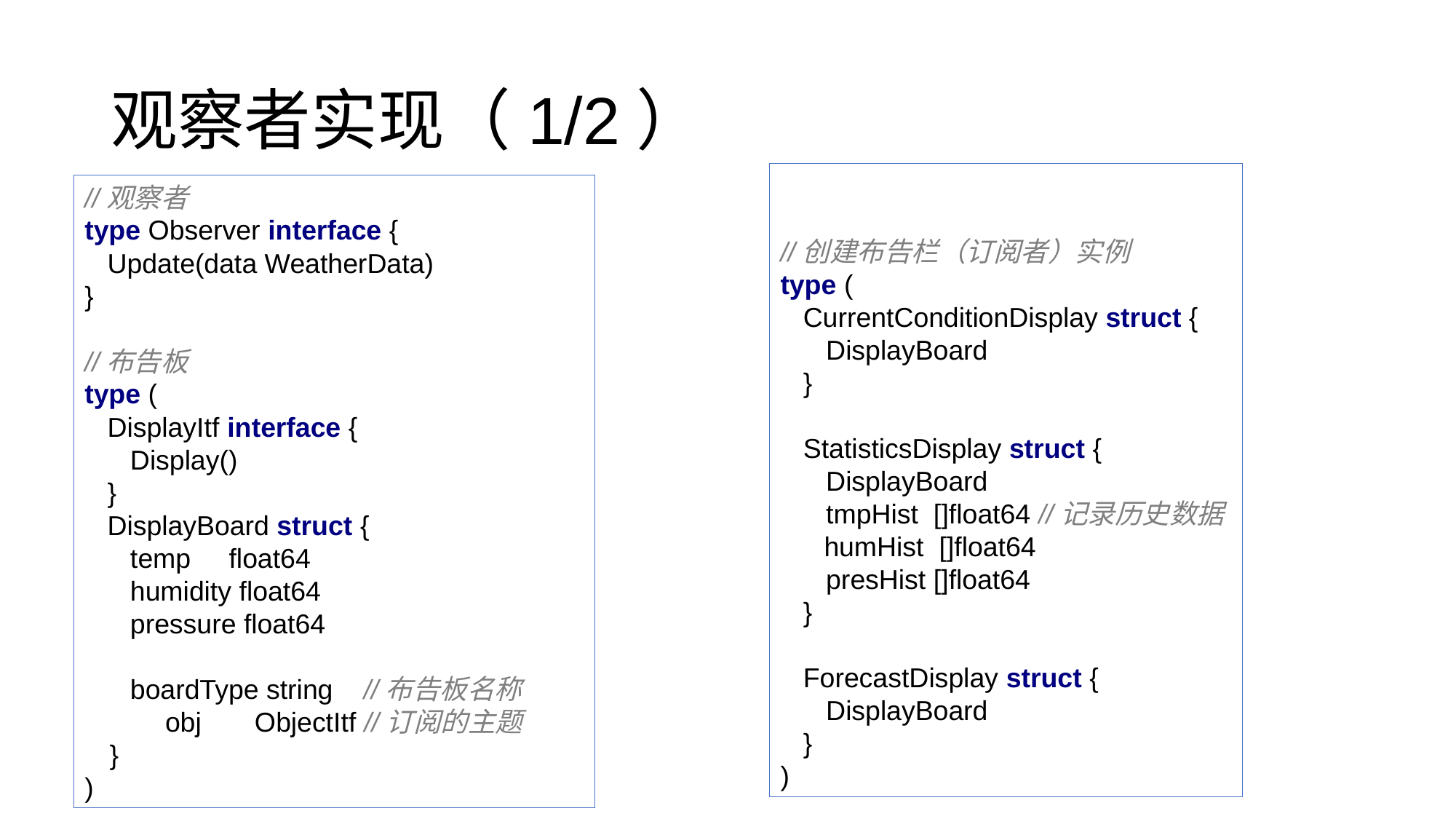

# 观察者实现（1/2）
//创建布告栏（订阅者）实例
type (
   CurrentConditionDisplay struct {
      DisplayBoard
   }
   StatisticsDisplay struct {
      DisplayBoard
      tmpHist  []float64 //记录历史数据
      humHist  []float64
      presHist []float64
   }
   ForecastDisplay struct {
      DisplayBoard
   }
)
//观察者
type Observer interface {
   Update(data WeatherData)
}

//布告板
type (
   DisplayItf interface {
      Display()
   }
   DisplayBoard struct {
      temp     float64
      humidity float64
      pressure float64
      boardType string    //布告板名称
            obj       ObjectItf //订阅的主题
   }
)